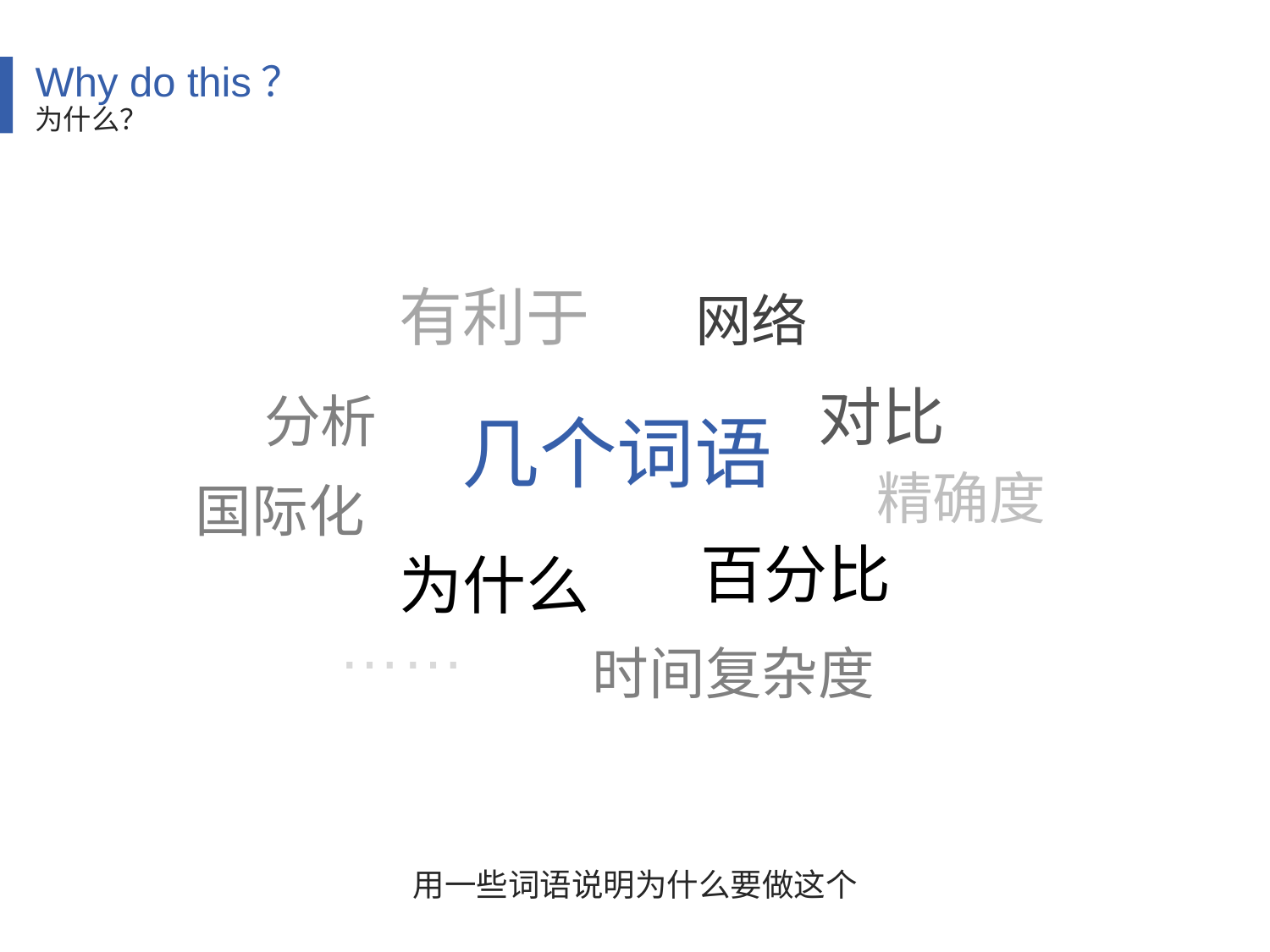

Why do this？
为什么？
有利于
网络
对比
分析
几个词语
精确度
国际化
百分比
为什么
……
时间复杂度
用一些词语说明为什么要做这个